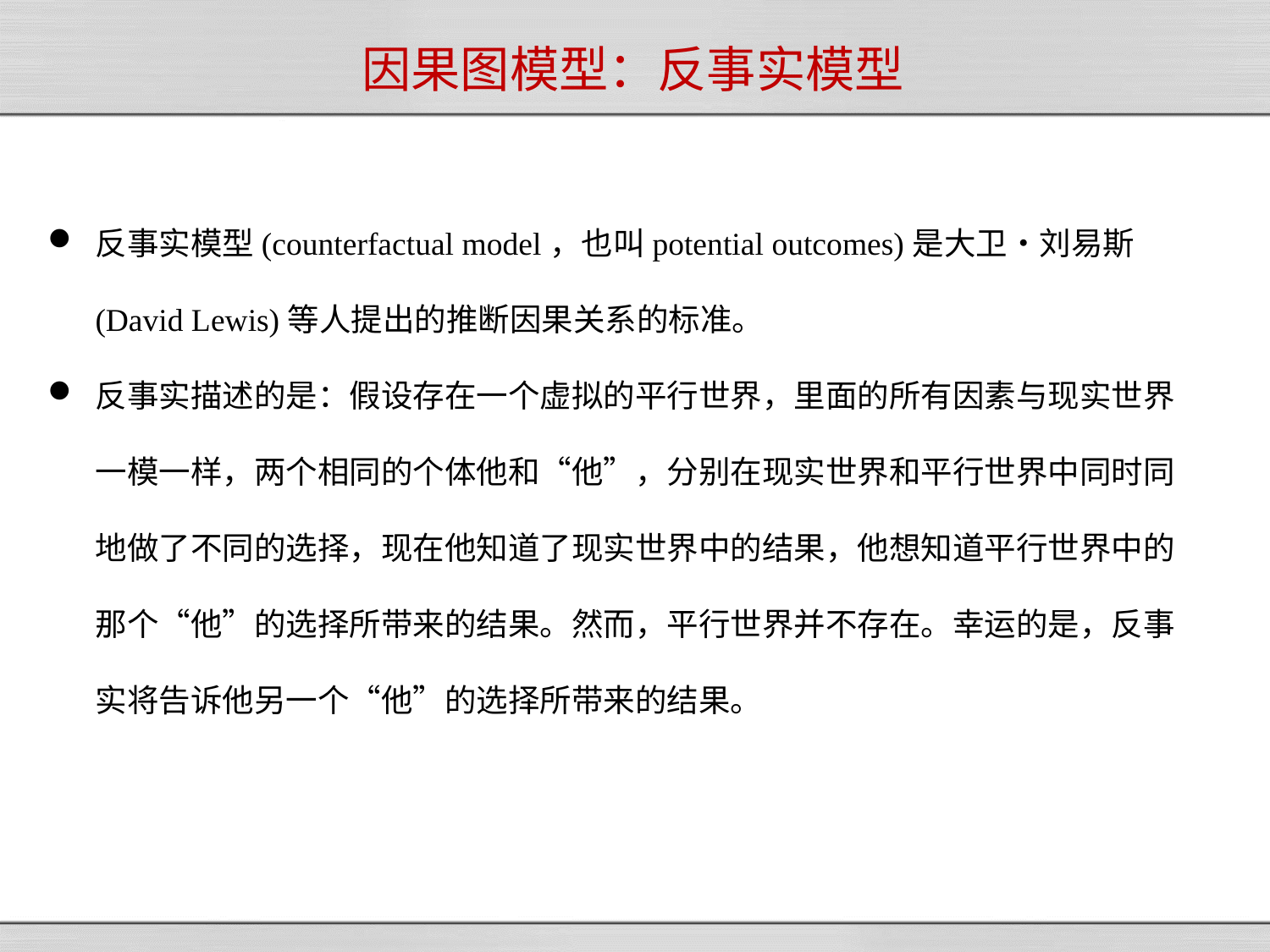

# 因果图模型：反事实模型
反事实模型(counterfactual model，也叫potential outcomes)是大卫•刘易斯(David Lewis)等人提出的推断因果关系的标准。
反事实描述的是：假设存在一个虚拟的平行世界，里面的所有因素与现实世界一模一样，两个相同的个体他和“他”，分别在现实世界和平行世界中同时同地做了不同的选择，现在他知道了现实世界中的结果，他想知道平行世界中的那个“他”的选择所带来的结果。然而，平行世界并不存在。幸运的是，反事实将告诉他另一个“他”的选择所带来的结果。